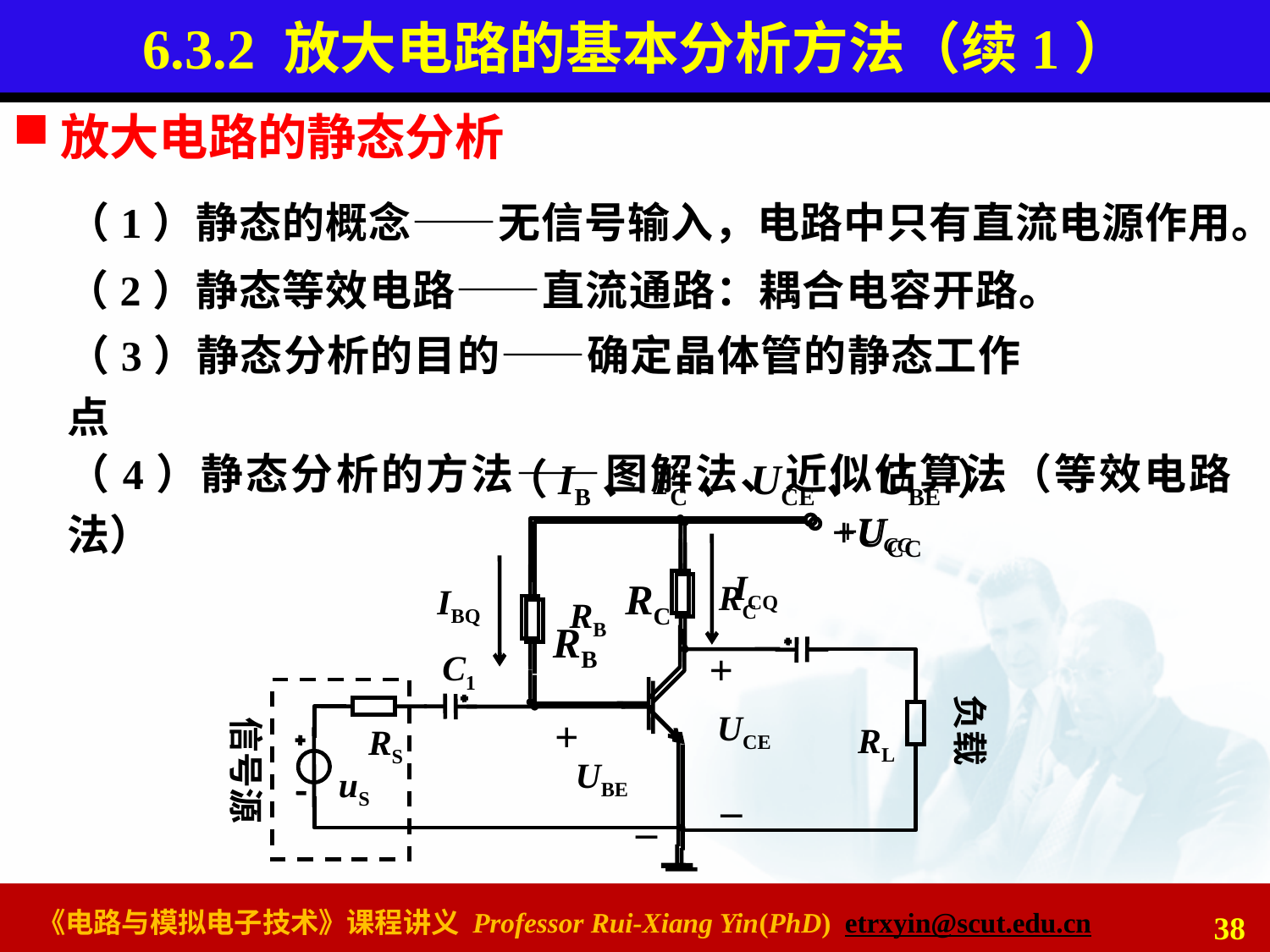

# 6.3.2 放大电路的基本分析方法（续1）
放大电路的静态分析
（1）静态的概念——无信号输入，电路中只有直流电源作用。
（2）静态等效电路——直流通路：耦合电容开路。
（3）静态分析的目的——确定晶体管的静态工作点
                                              （IB、IC、UCE、UBE ）
（4）静态分析的方法——图解法、近似估算法（等效电路法）
+UCC

ICQ
RC

IBQ

RB
+

UCE
+

UBE

_
_
+UCC

RC
RB

C1

信号源
RS
uS

负载
RL

38